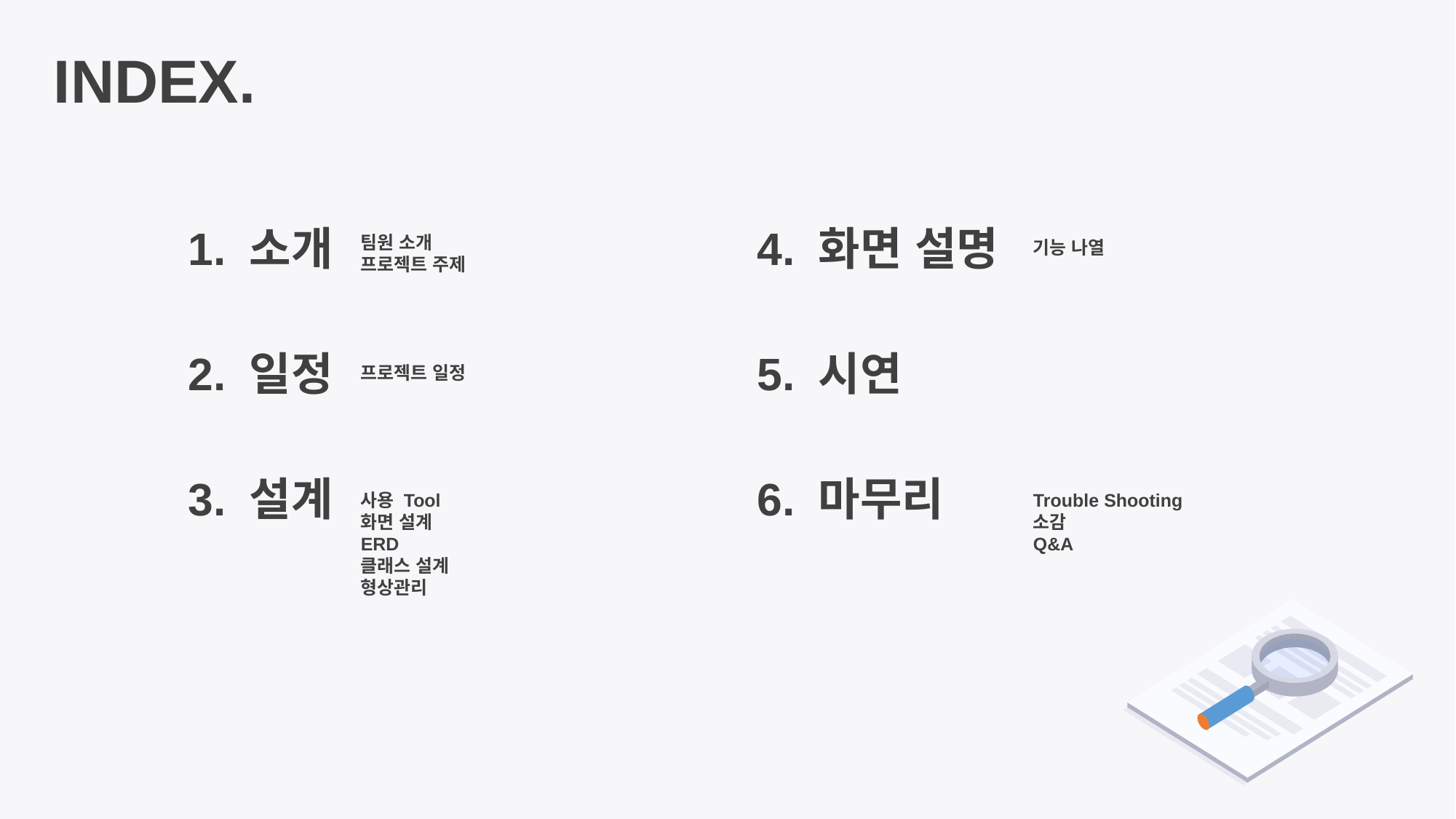

INDEX.
1. 소개
4. 화면 설명
팀원 소개
프로젝트 주제
기능 나열
2. 일정
5. 시연
프로젝트 일정
3. 설계
6. 마무리
사용 Tool
화면 설계
ERD
클래스 설계
형상관리

Trouble Shooting
소감
Q&A